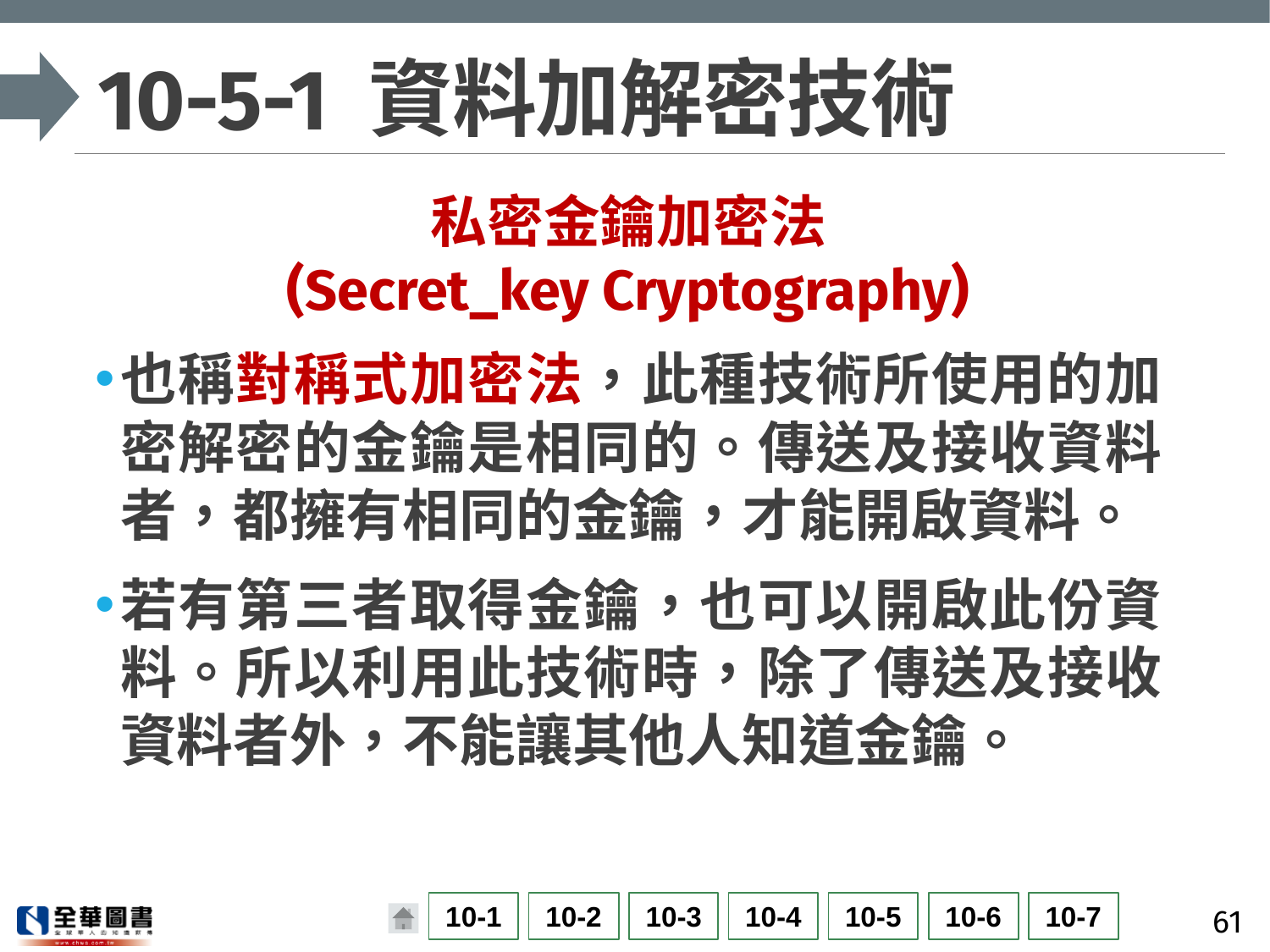

# 10-5-1 資料加解密技術
私密金鑰加密法
(Secret_key Cryptography)
也稱對稱式加密法，此種技術所使用的加密解密的金鑰是相同的。傳送及接收資料者，都擁有相同的金鑰，才能開啟資料。
若有第三者取得金鑰，也可以開啟此份資料。所以利用此技術時，除了傳送及接收資料者外，不能讓其他人知道金鑰。
61